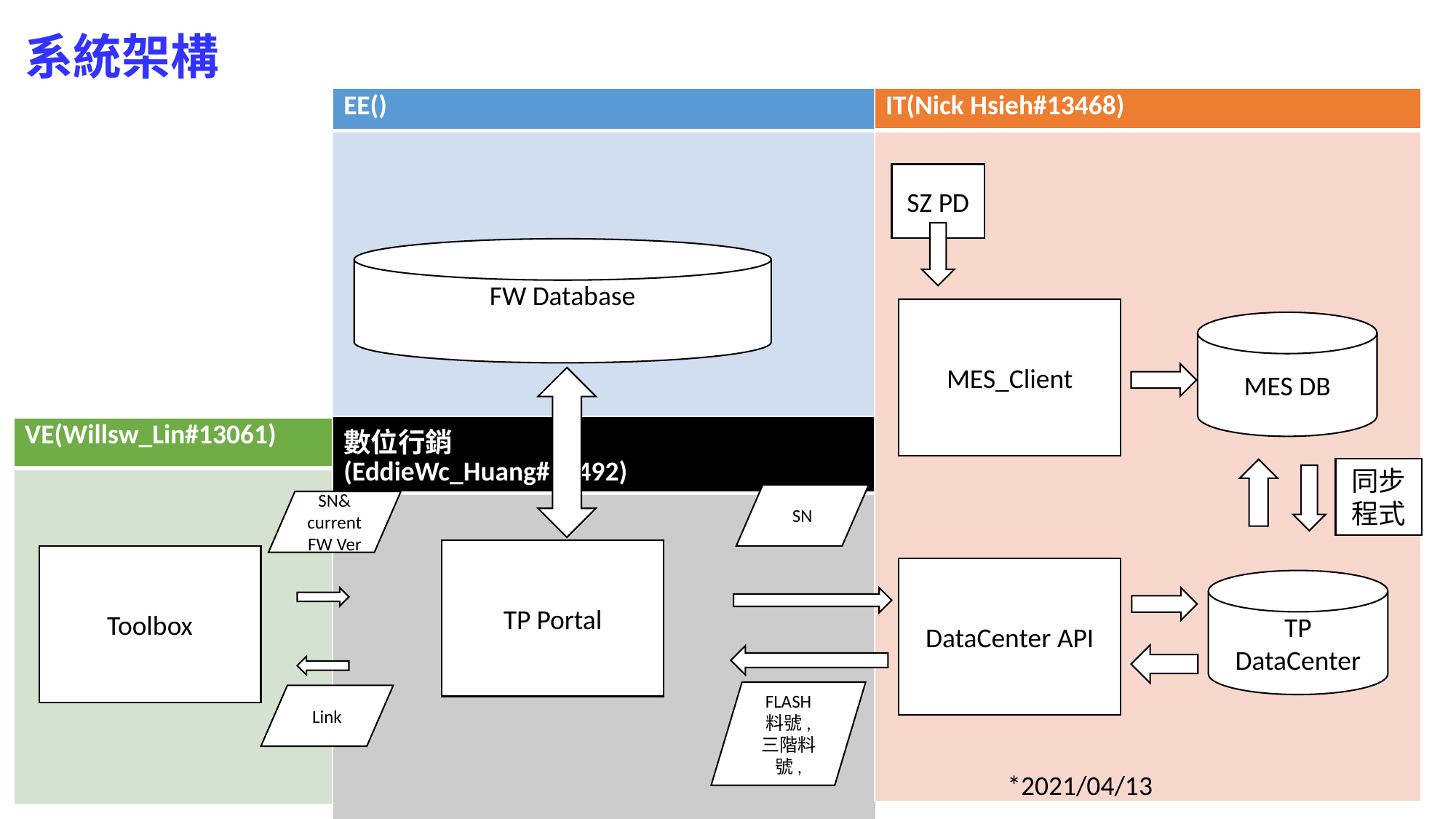

系統架構
| EE() |
| --- |
|  |
| IT(Nick Hsieh#13468) |
| --- |
|  |

SZ PD

FW Database

MES_Client
MES DB

| 數位行銷 (EddieWc\_Huang#13492) |
| --- |
|  |
| VE(Willsw\_Lin#13061) |
| --- |
|  |
同步程式

SN
SN&
current FW Ver
TP Portal
Toolbox
DataCenter API
TP
DataCenter

FLASH 料號,
三階料號,
Link
*2021/04/13